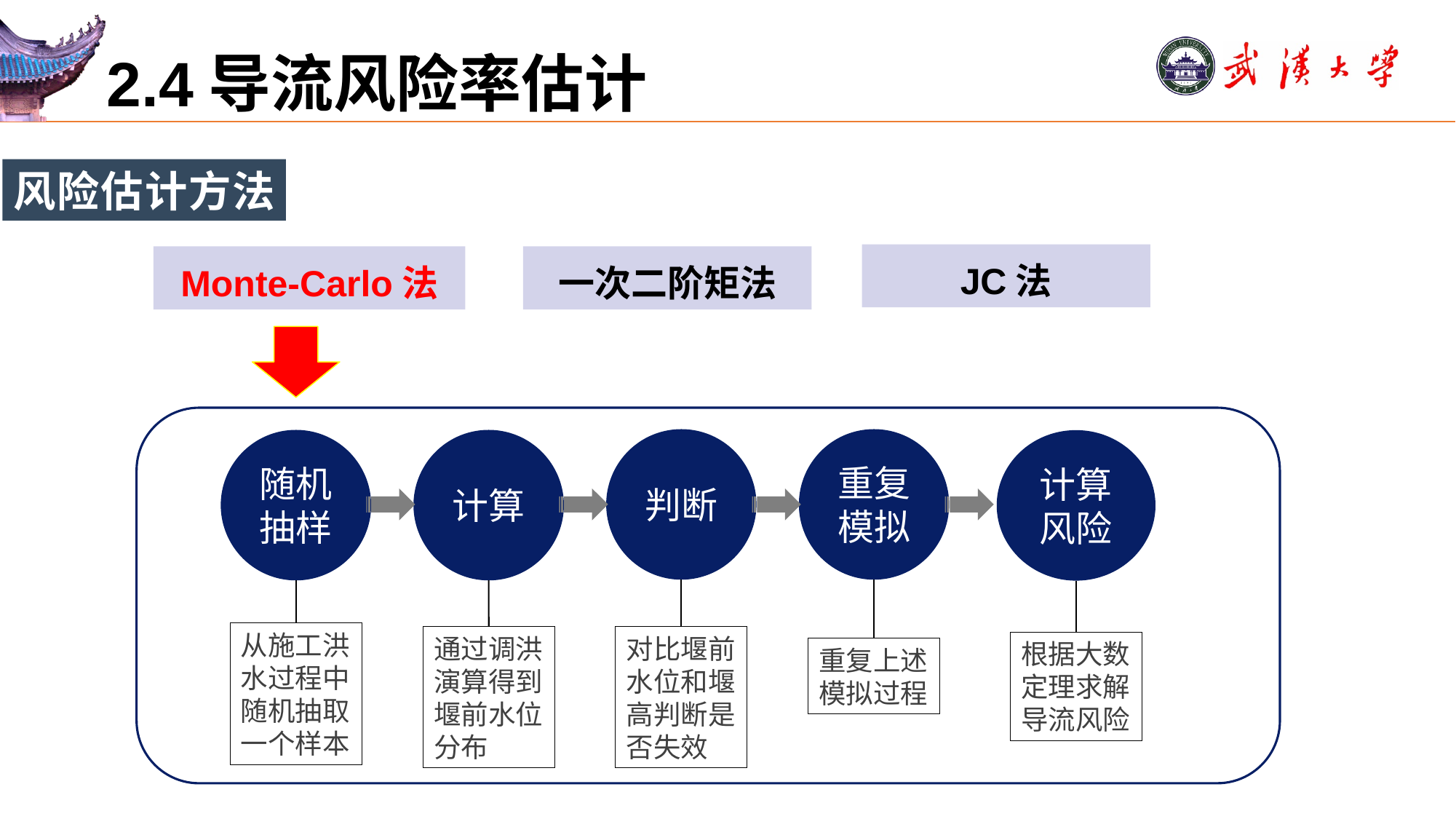

# 2.4导流风险率估计
风险估计方法
JC法
Monte-Carlo法
一次二阶矩法

判断
重复模拟
随机抽样
计算
计算风险

从施工洪水过程中随机抽取一个样本
通过调洪演算得到堰前水位分布
对比堰前水位和堰高判断是否失效
根据大数定理求解导流风险
重复上述模拟过程